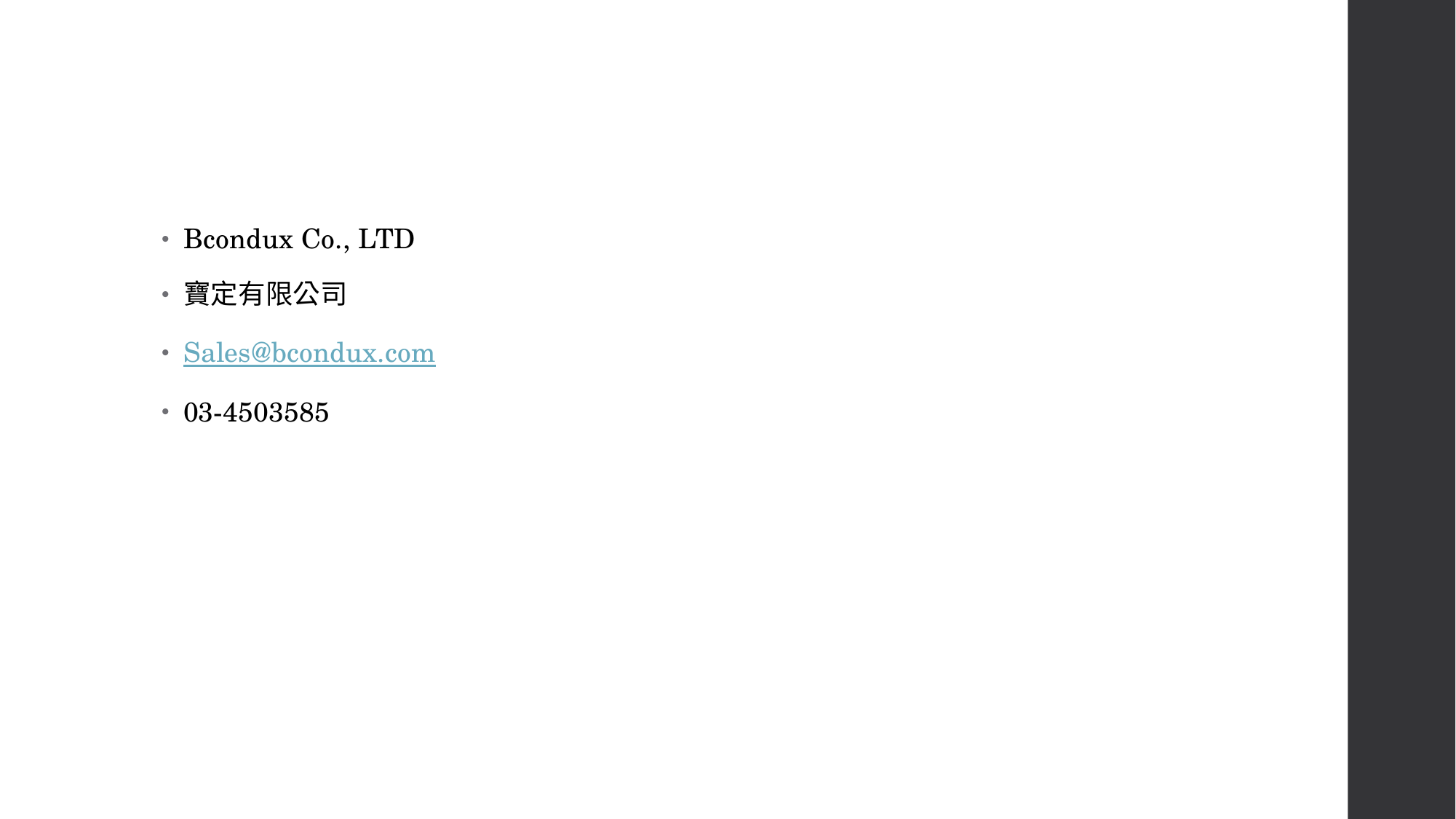

#
Bcondux Co., LTD
寶定有限公司
Sales@bcondux.com
03-4503585